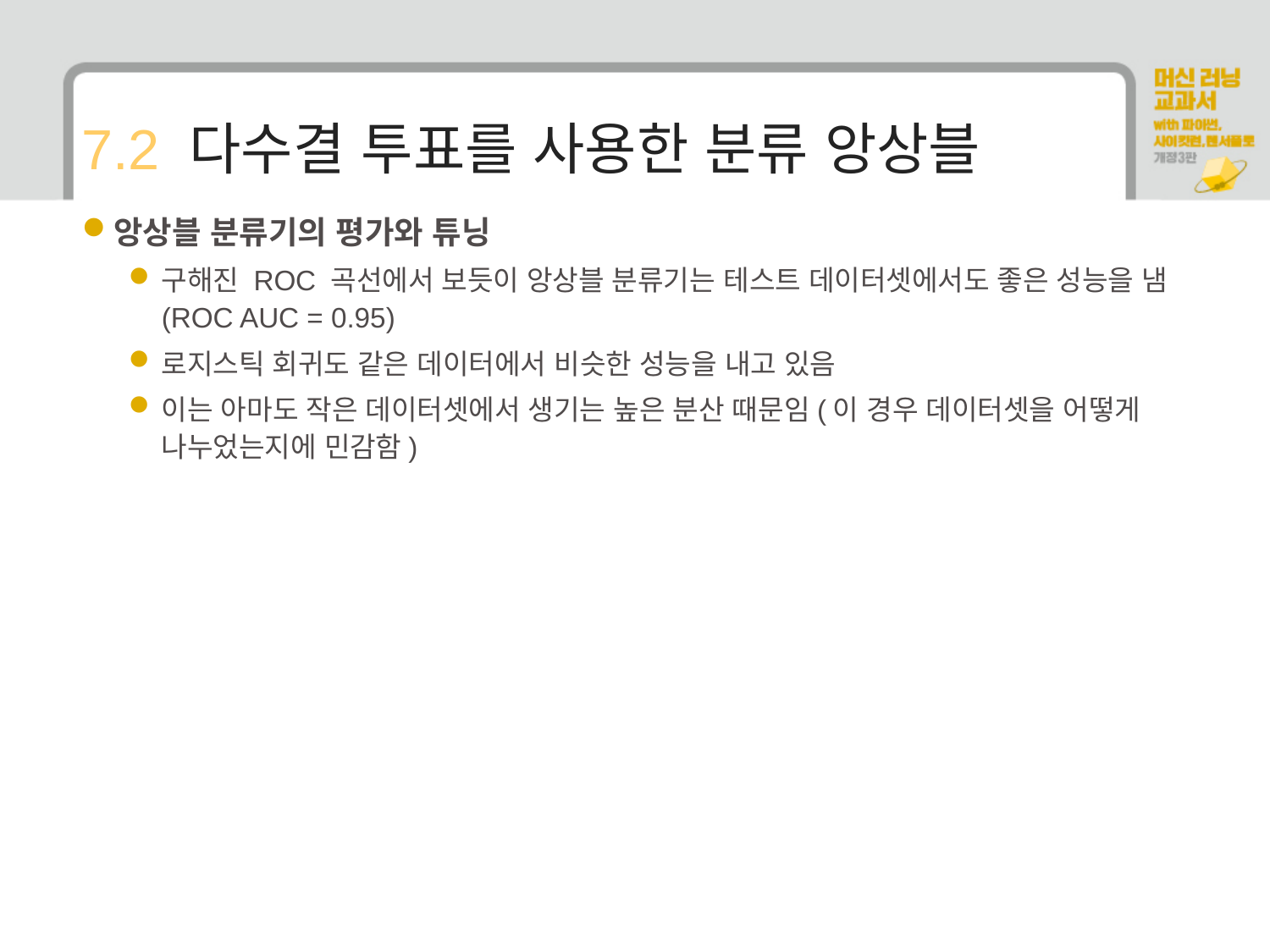

# 7.2 다수결 투표를 사용한 분류 앙상블
앙상블 분류기의 평가와 튜닝
구해진 ROC 곡선에서 보듯이 앙상블 분류기는 테스트 데이터셋에서도 좋은 성능을 냄(ROC AUC = 0.95)
로지스틱 회귀도 같은 데이터에서 비슷한 성능을 내고 있음
이는 아마도 작은 데이터셋에서 생기는 높은 분산 때문임(이 경우 데이터셋을 어떻게 나누었는지에 민감함)